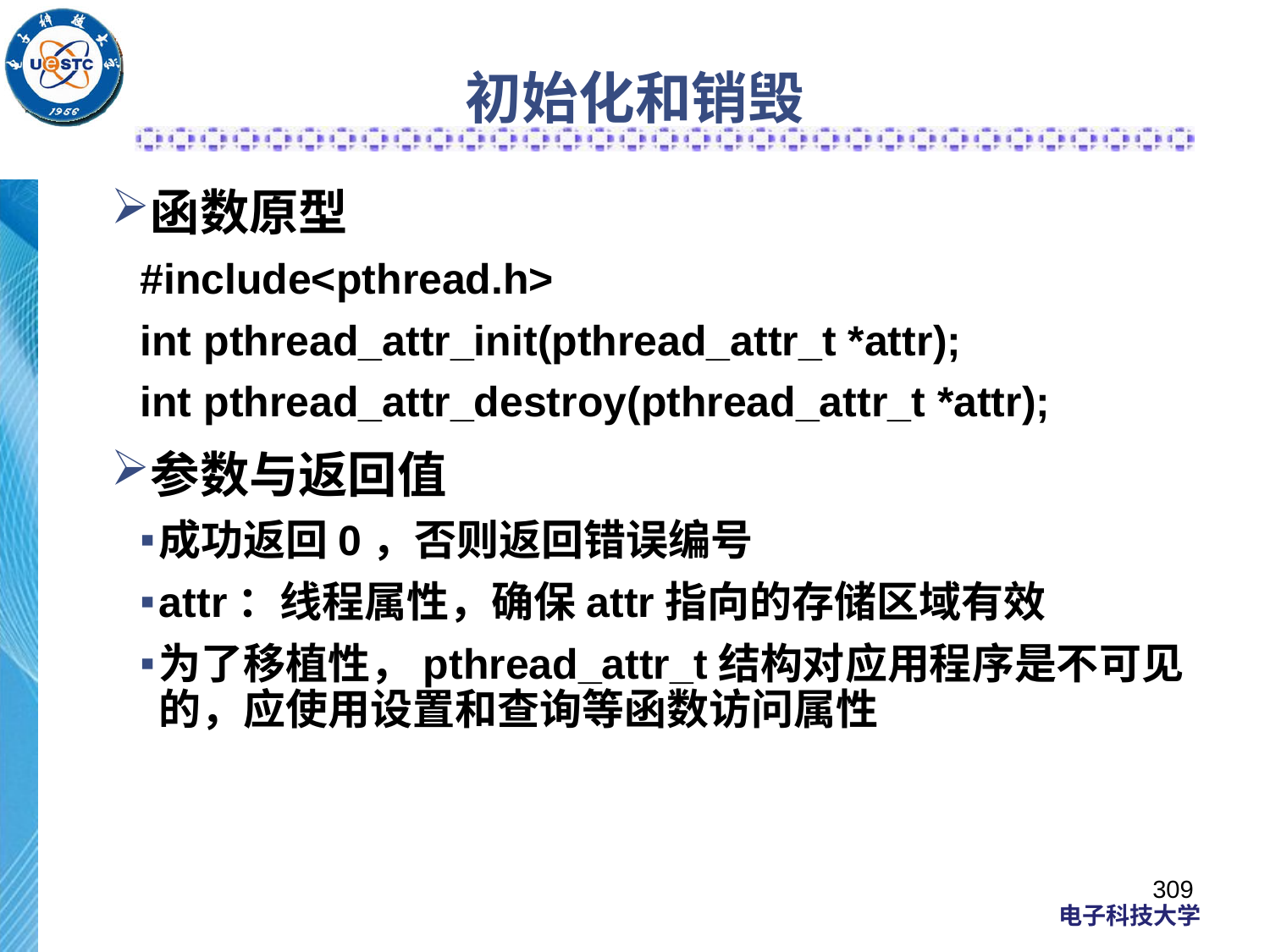

# 初始化和销毁
函数原型
#include<pthread.h>
int pthread_attr_init(pthread_attr_t *attr);
int pthread_attr_destroy(pthread_attr_t *attr);
参数与返回值
成功返回0，否则返回错误编号
attr：线程属性，确保attr指向的存储区域有效
为了移植性，pthread_attr_t结构对应用程序是不可见的，应使用设置和查询等函数访问属性
309